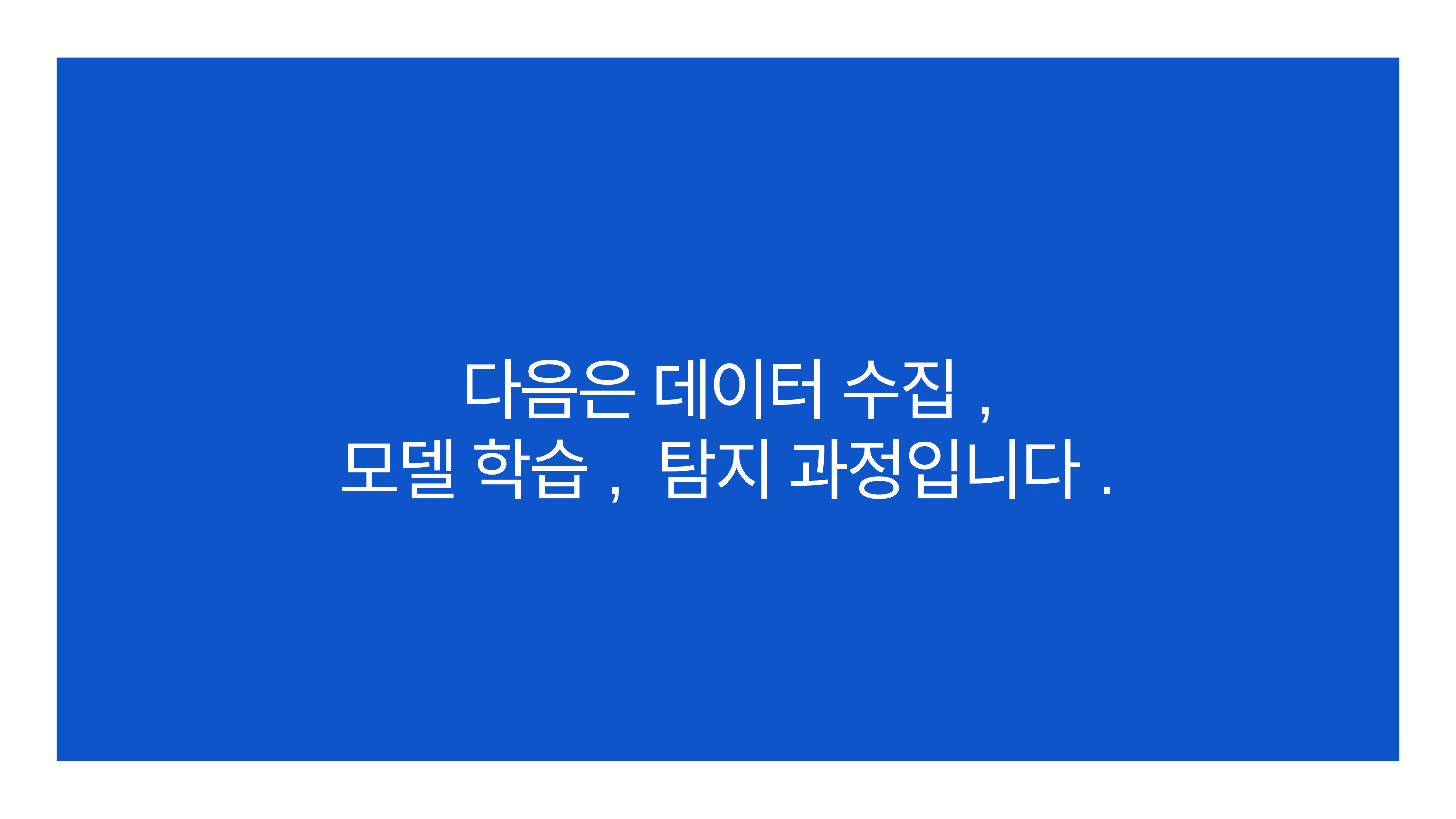

다음은 데이터 수집,
모델 학습, 탐지 과정입니다.